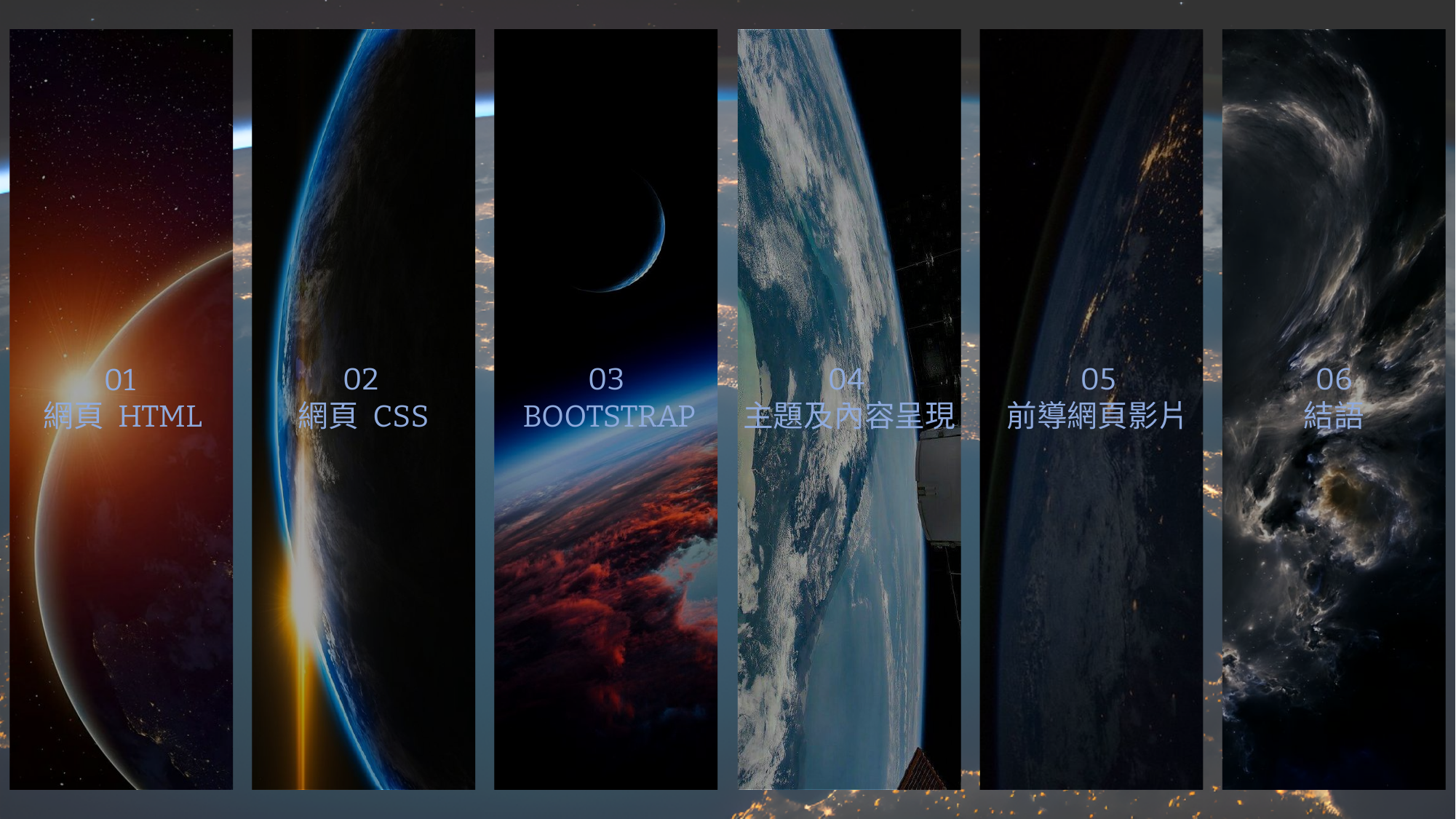

02
網頁 CSS
03
BOOTSTRAP
04
主題及內容呈現
05
前導網頁影片
06
結語
01
網頁 HTML